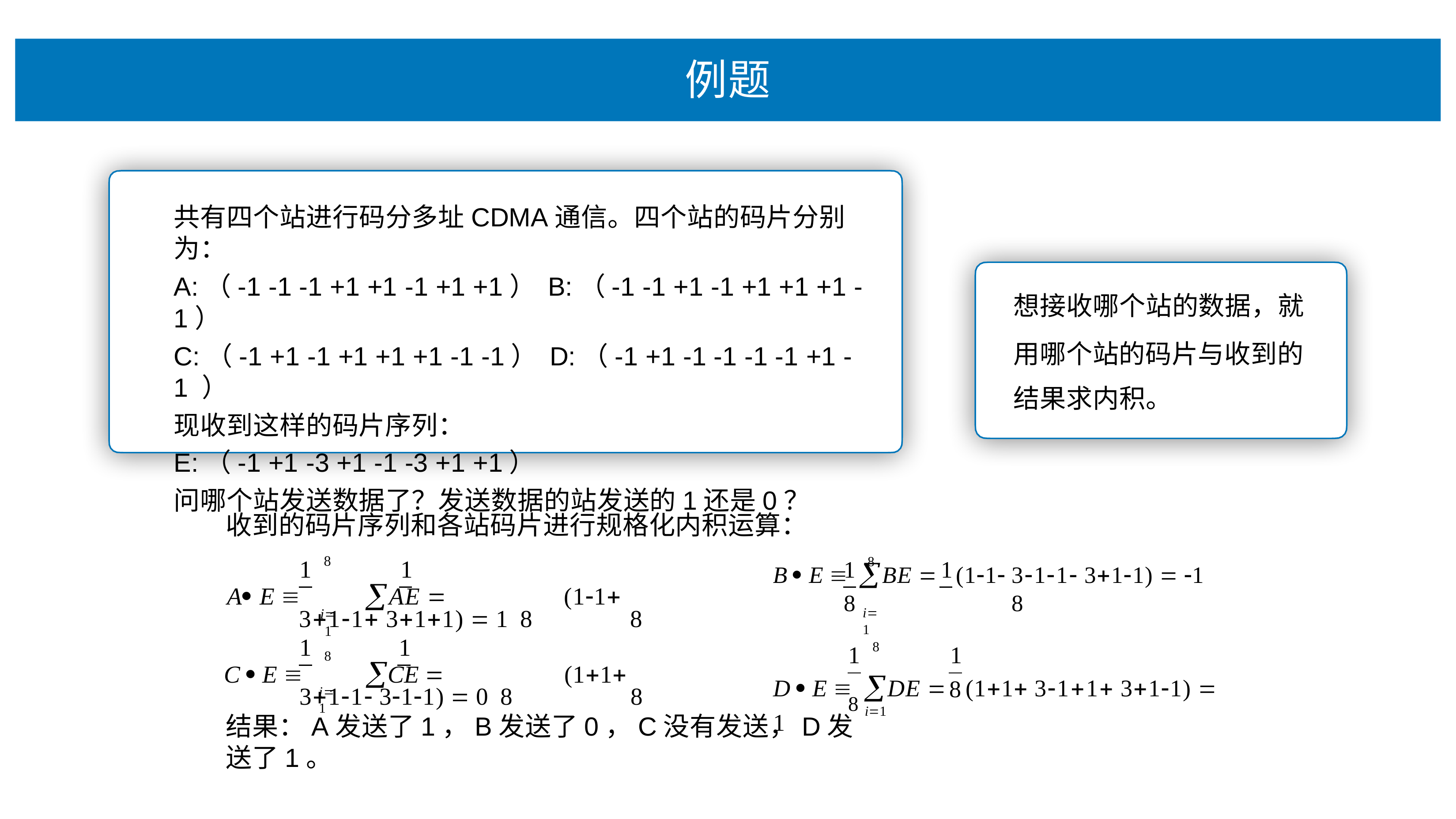

# 例题

共有四个站进⾏码分多址CDMA通信。四个站的码⽚分别为：
A:（-1 -1 -1 +1 +1 -1 +1 +1） B:（-1 -1 +1 -1 +1 +1 +1 -1）
C:（-1 +1 -1 +1 +1 +1 -1 -1） D:（-1 +1 -1 -1 -1 -1 +1 -1 ）
现收到这样的码⽚序列：
E:（-1 +1 -3 +1 -1 -3 +1 +1）
问哪个站发送数据了？发送数据的站发送的1还是0？

想接收哪个站的数据，就
⽤哪个站的码⽚与收到的 结果求内积。
收到的码⽚序列和各站码⽚进⾏规格化内积运算：
8
8
1	1
1	1
A• E ≡	∑AE =		(1−1+ 3+1−1+ 3+1+1) = 1  8		8
B • E ≡	∑BE =	(1−1− 3−1−1− 3+1−1) = −1
8	8

i=1
8
i=1
1	1
C • E ≡	∑CE =		(1+1+ 3+1−1− 3−1−1) = 0  8		8
8
1	1
D • E ≡	∑DE =	(1+1+ 3−1+1+ 3+1−1) = 1

8

8 i=1
i=1
结果：A发送了1，B发送了0，C没有发送，D发送了1。